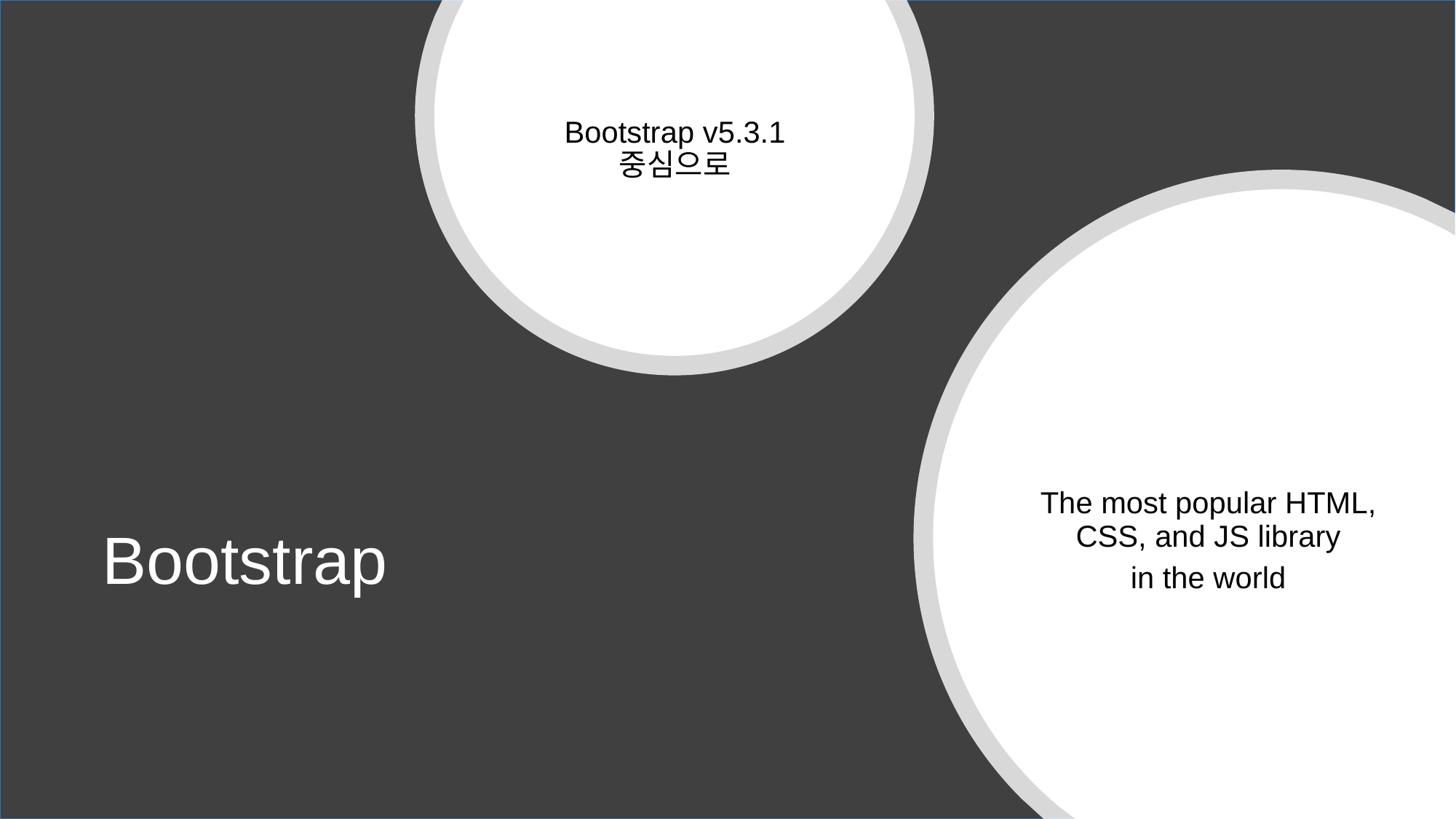

Bootstrap v5.3.1 중심으로

The most popular HTML, CSS, and JS library
in the world
# Bootstrap